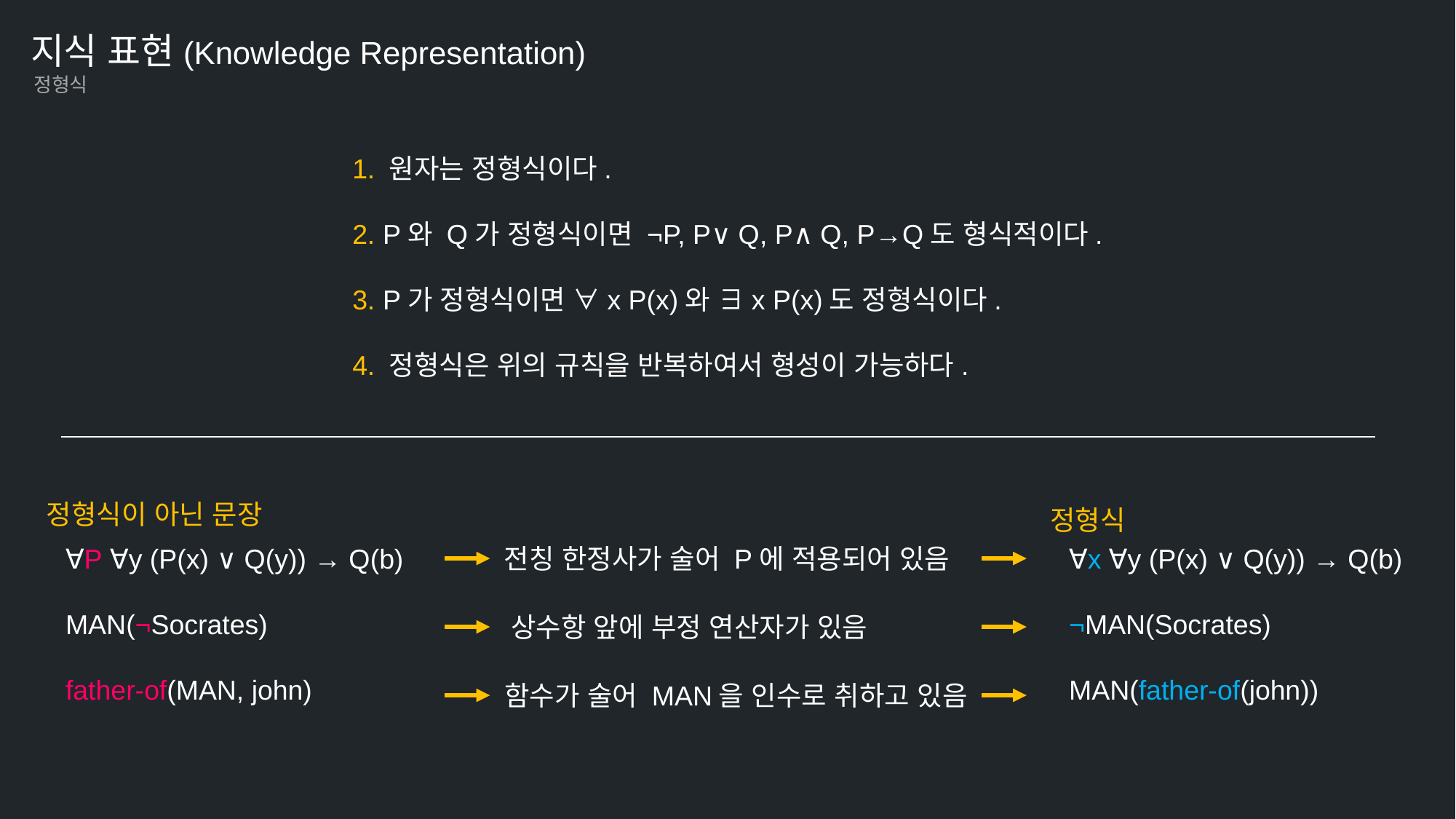

지식 표현(Knowledge Representation)
정형식
1. 원자는 정형식이다.

2. P와 Q가 정형식이면 ¬P, P∨Q, P∧Q, P→Q도 형식적이다.

3. P가 정형식이면 ∀x P(x)와 ∃x P(x)도 정형식이다.

4. 정형식은 위의 규칙을 반복하여서 형성이 가능하다.
정형식이 아닌 문장
정형식
∀P ∀y (P(x) ∨ Q(y)) → Q(b)

MAN(¬Socrates)
father-of(MAN, john)
∀x ∀y (P(x) ∨ Q(y)) → Q(b)

¬MAN(Socrates)
MAN(father-of(john))
전칭 한정사가 술어 P에 적용되어 있음
상수항 앞에 부정 연산자가 있음
함수가 술어 MAN을 인수로 취하고 있음